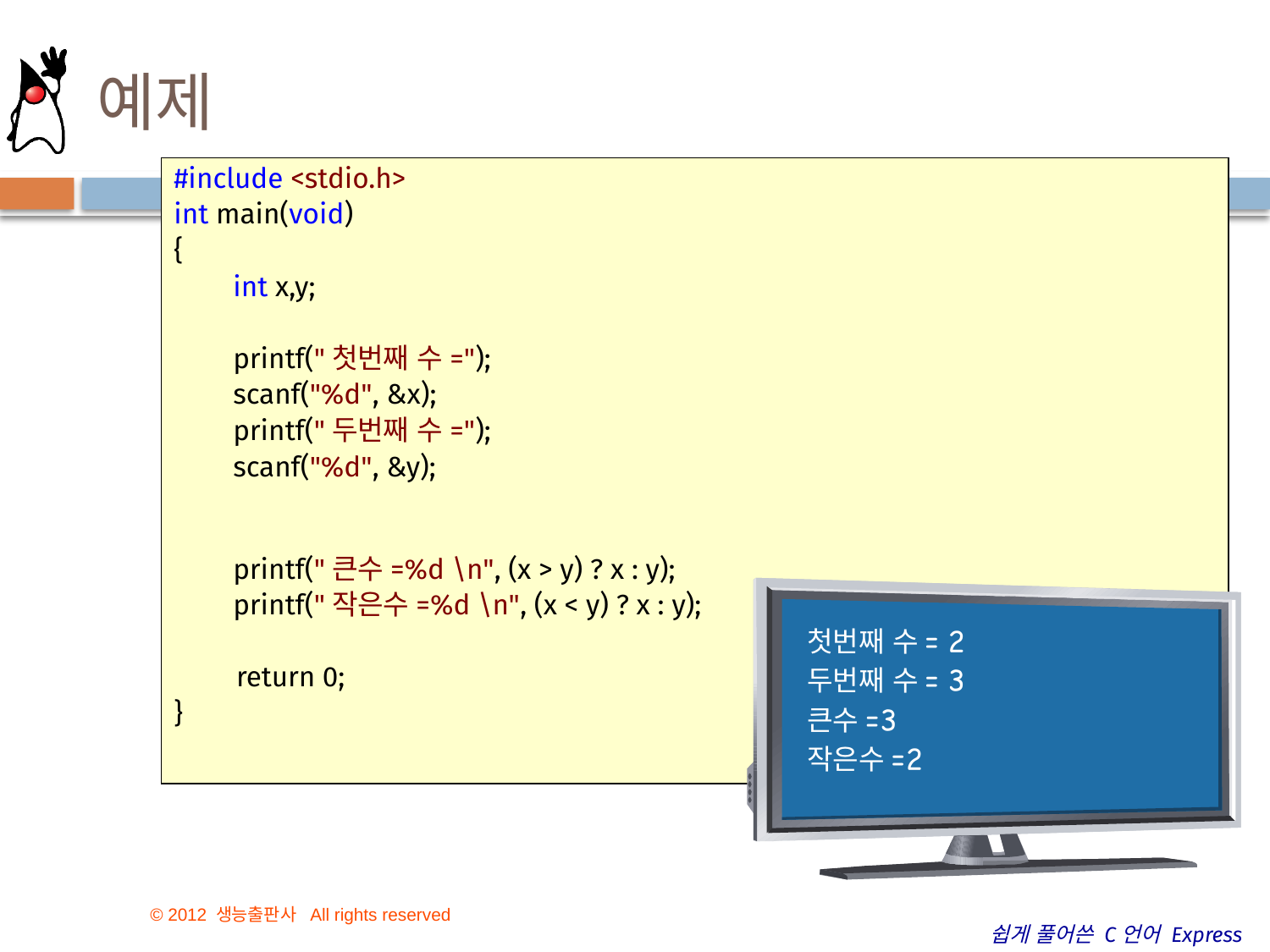

# 예제
#include <stdio.h>
int main(void)
{
        int x,y;

        printf("첫번째 수=");
        scanf("%d", &x);
        printf("두번째 수=");
        scanf("%d", &y);

        printf("큰수=%d \n", (x > y) ? x : y);
        printf("작은수=%d \n", (x < y) ? x : y);

	  return 0;
}

첫번째 수= 2
두번째 수= 3
큰수=3
작은수=2